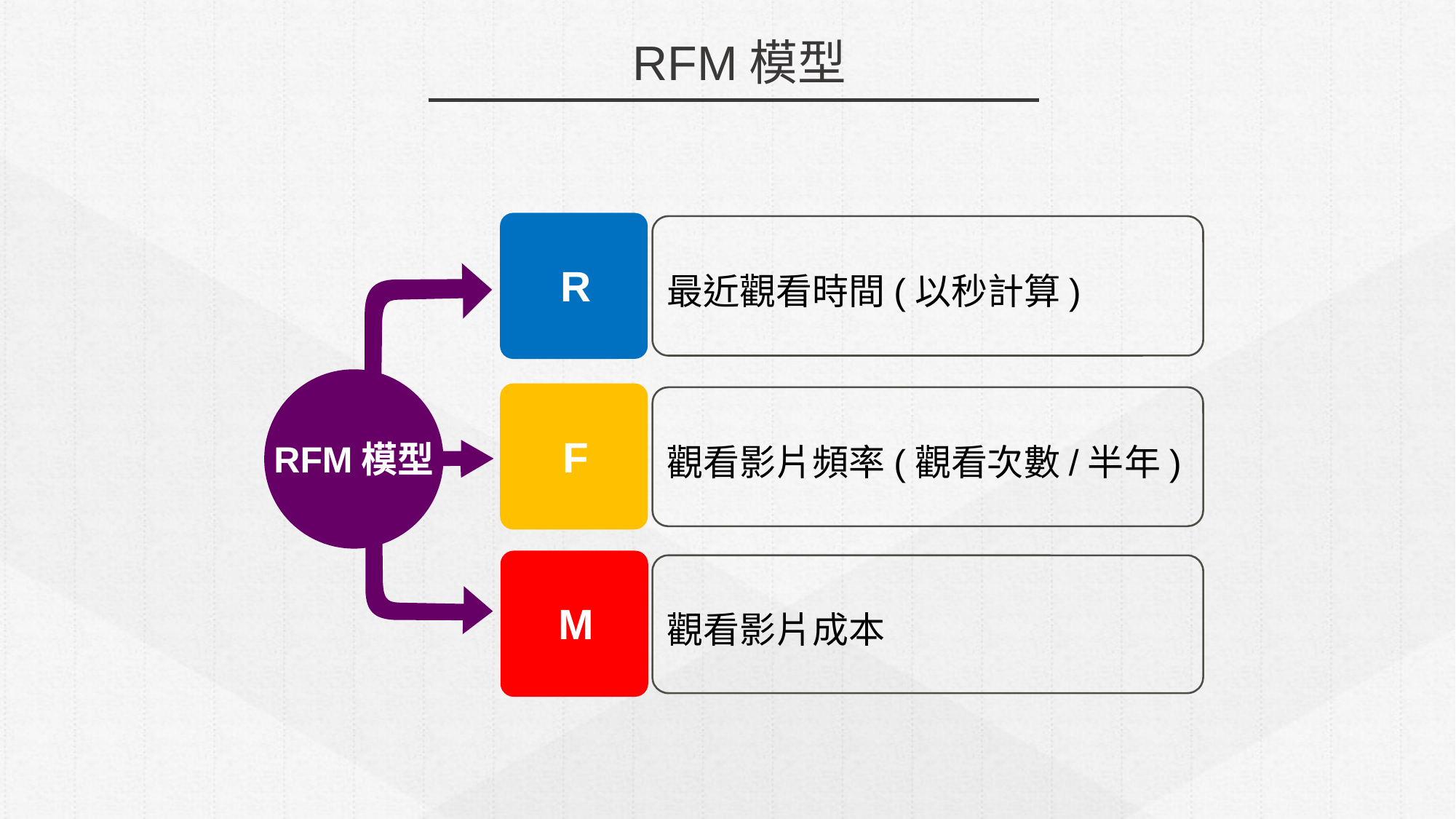

RFM模型

最近觀看時間(以秒計算)

R

觀看影片頻率(觀看次數/半年)

RFM模型
F

觀看影片成本
M